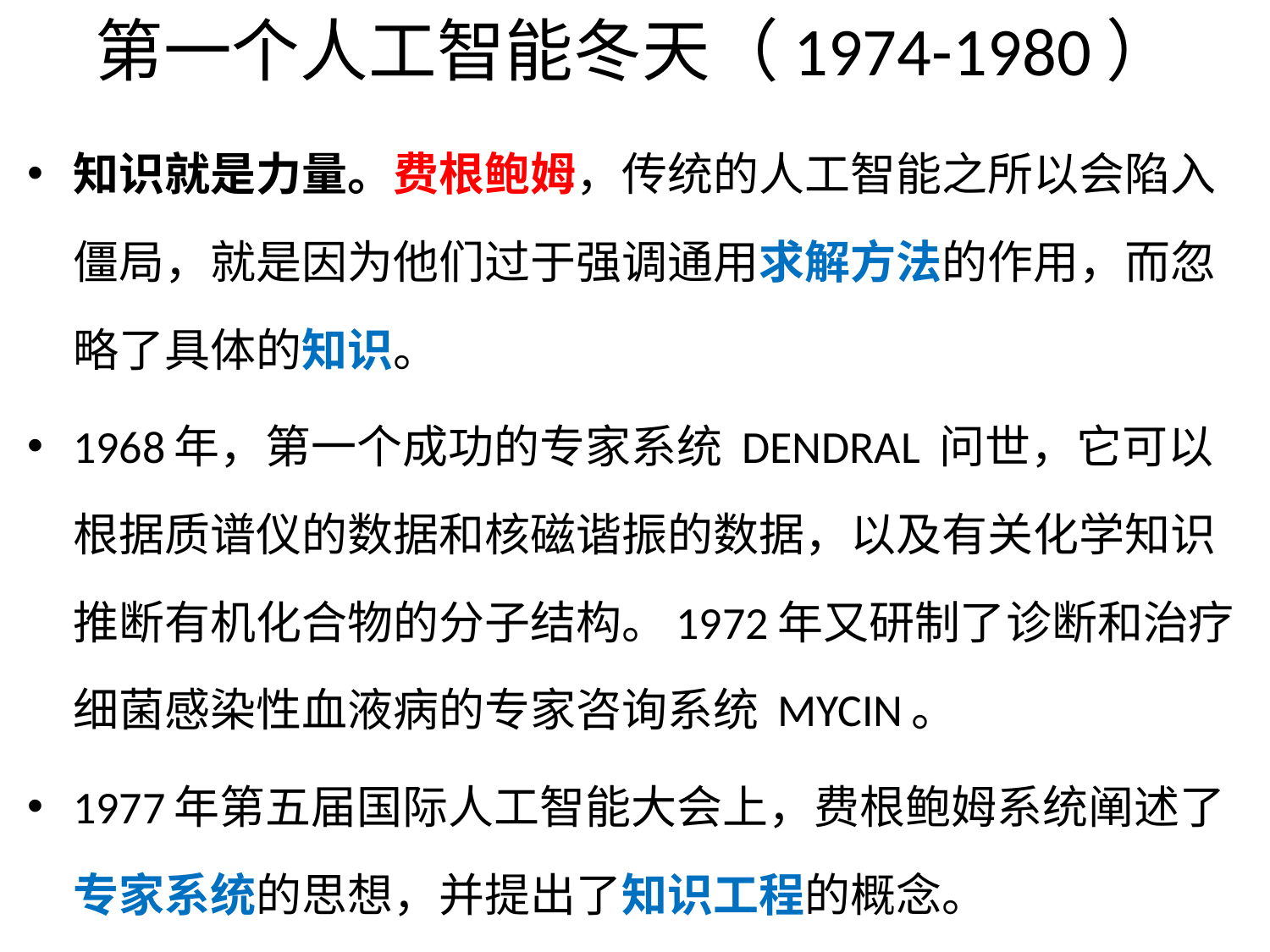

# 第一个人工智能冬天（1974-1980）
知识就是力量。费根鲍姆，传统的人工智能之所以会陷入僵局，就是因为他们过于强调通用求解方法的作用，而忽略了具体的知识。
1968年，第一个成功的专家系统 DENDRAL 问世，它可以根据质谱仪的数据和核磁谐振的数据，以及有关化学知识推断有机化合物的分子结构。1972年又研制了诊断和治疗细菌感染性血液病的专家咨询系统 MYCIN。
1977年第五届国际人工智能大会上，费根鲍姆系统阐述了专家系统的思想，并提出了知识工程的概念。